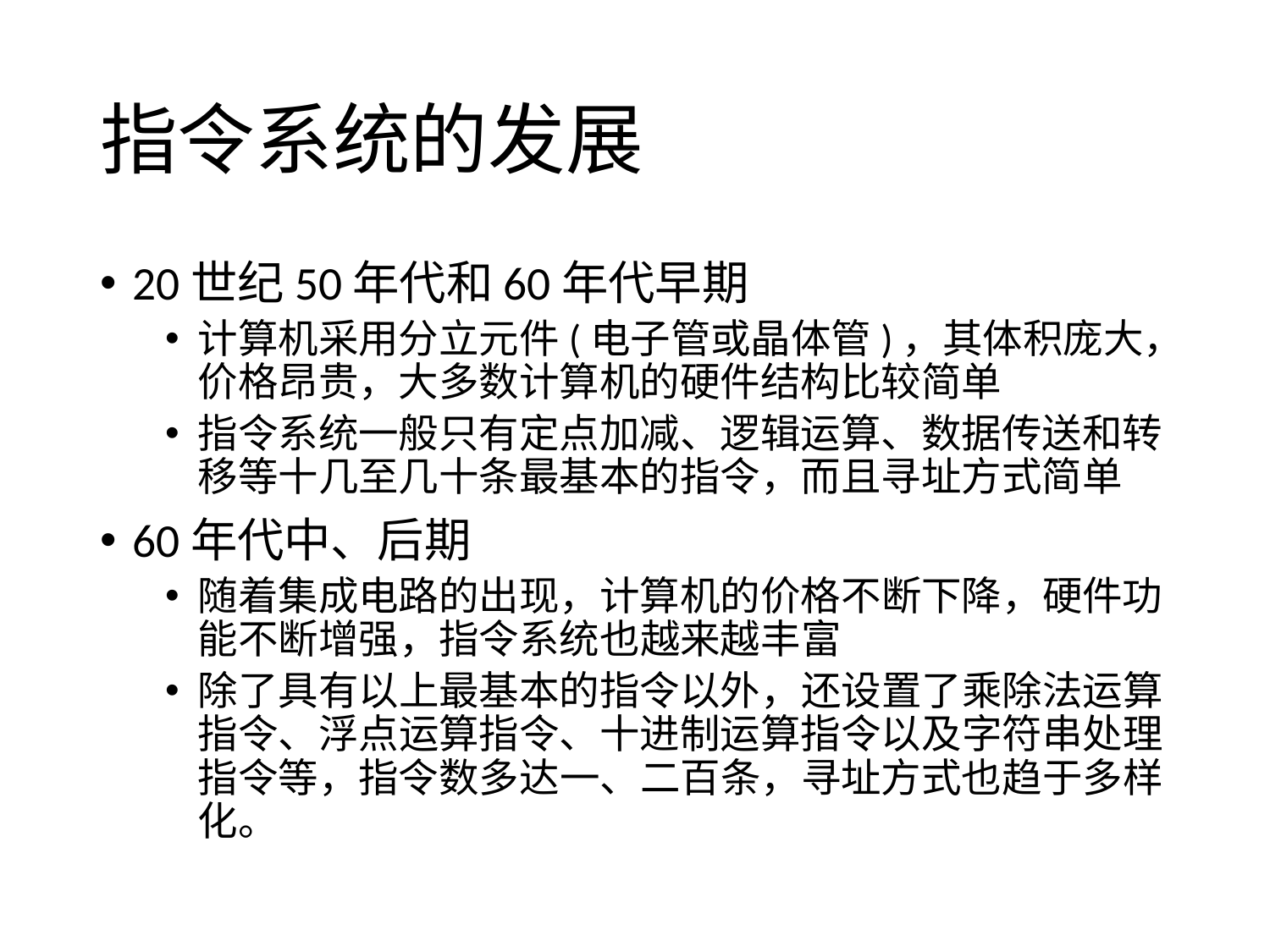

# 指令系统的发展
20世纪50年代和60年代早期
计算机采用分立元件(电子管或晶体管)，其体积庞大，价格昂贵，大多数计算机的硬件结构比较简单
指令系统一般只有定点加减、逻辑运算、数据传送和转移等十几至几十条最基本的指令，而且寻址方式简单
60年代中、后期
随着集成电路的出现，计算机的价格不断下降，硬件功能不断增强，指令系统也越来越丰富
除了具有以上最基本的指令以外，还设置了乘除法运算指令、浮点运算指令、十进制运算指令以及字符串处理指令等，指令数多达一、二百条，寻址方式也趋于多样化。